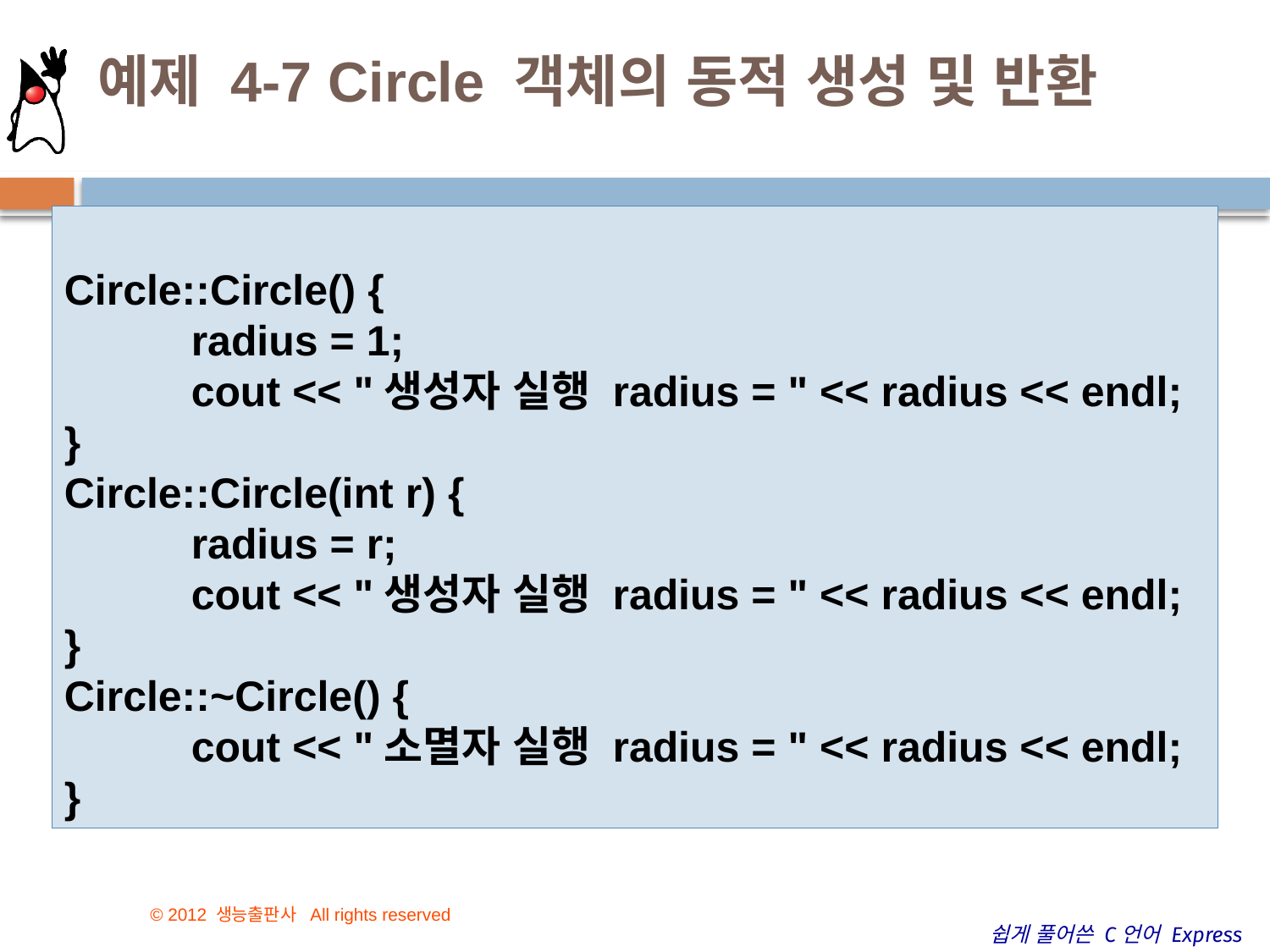

# 예제 4-7 Circle 객체의 동적 생성 및 반환

Circle::Circle() {
	radius = 1;
	cout << "생성자 실행 radius = " << radius << endl;
}
Circle::Circle(int r) {
	radius = r;
	cout << "생성자 실행 radius = " << radius << endl;
}
Circle::~Circle() {
	cout << "소멸자 실행 radius = " << radius << endl;
}